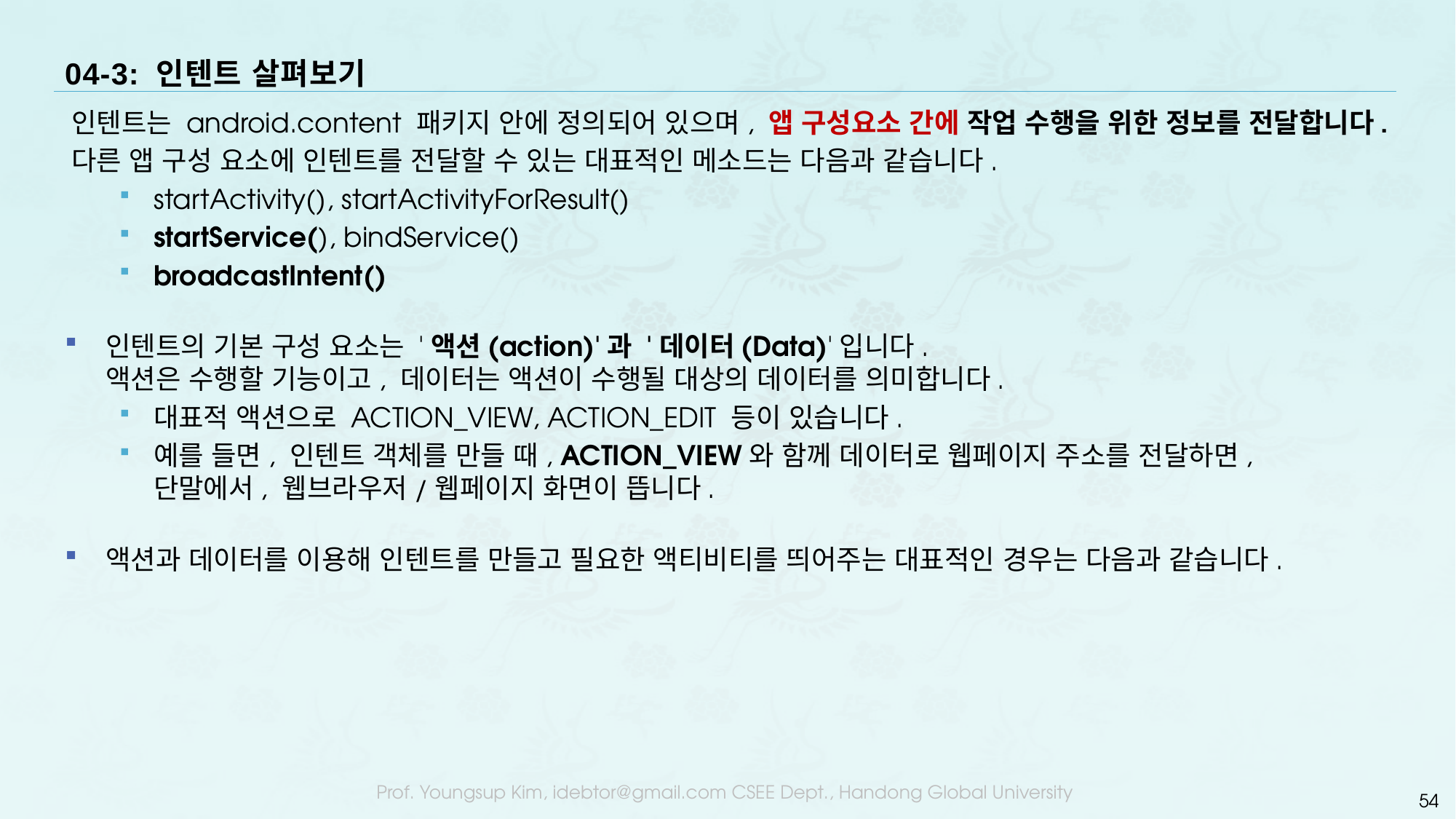

# 04-3: 인텐트 살펴보기
인텐트는 android.content 패키지 안에 정의되어 있으며, 앱 구성요소 간에 작업 수행을 위한 정보를 전달합니다.
다른 앱 구성 요소에 인텐트를 전달할 수 있는 대표적인 메소드는 다음과 같습니다.
startActivity(), startActivityForResult()
startService(), bindService()
broadcastIntent()
인텐트의 기본 구성 요소는 '액션(action)'과 '데이터(Data)'입니다.
액션은 수행할 기능이고, 데이터는 액션이 수행될 대상의 데이터를 의미합니다.
대표적 액션으로 ACTION_VIEW, ACTION_EDIT 등이 있습니다.
예를 들면, 인텐트 객체를 만들 때, ACTION_VIEW와 함께 데이터로 웹페이지 주소를 전달하면,
단말에서, 웹브라우저/웹페이지 화면이 뜹니다.
액션과 데이터를 이용해 인텐트를 만들고 필요한 액티비티를 띄어주는 대표적인 경우는 다음과 같습니다.
54